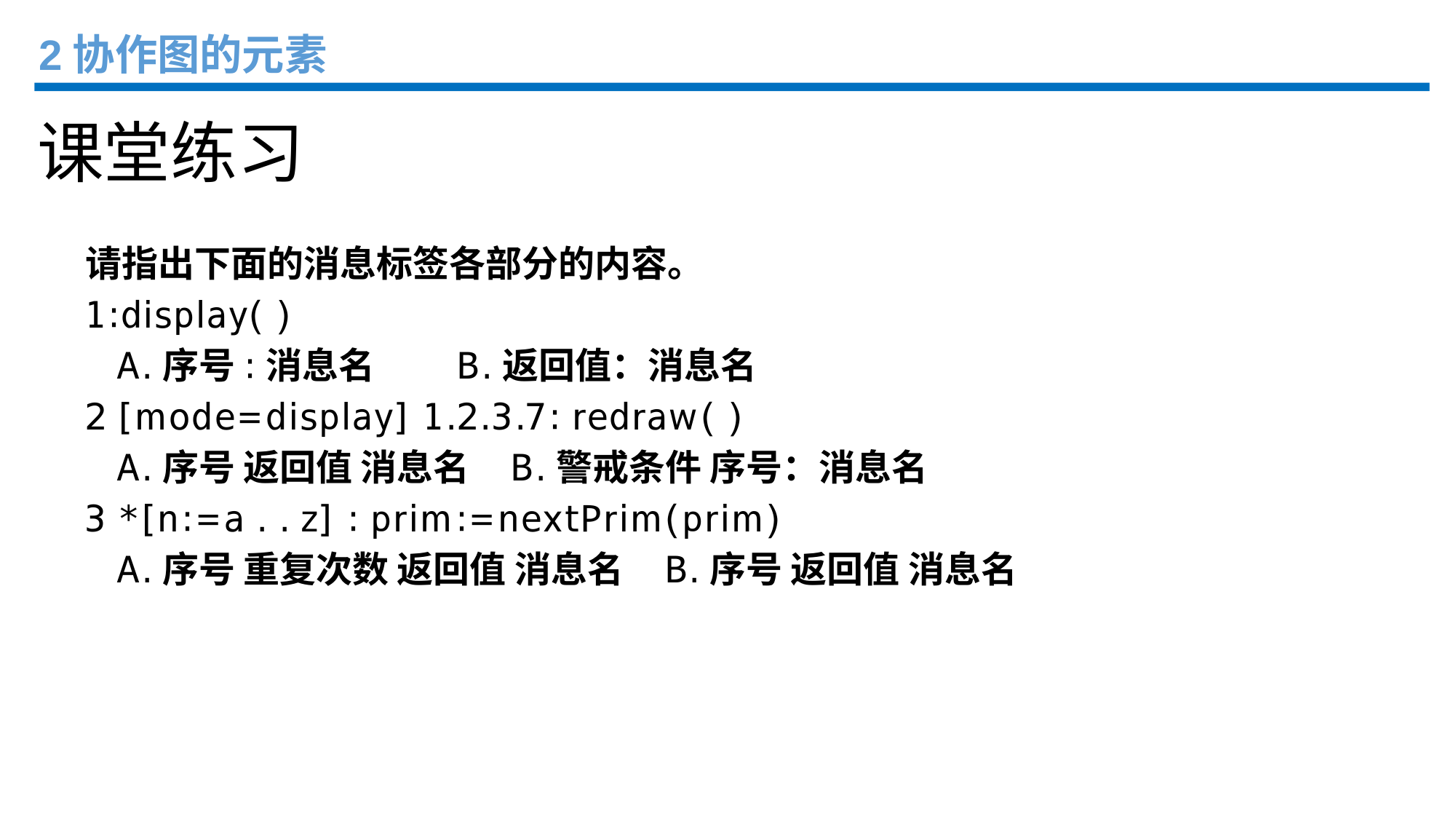

2协作图的元素
课堂练习
请指出下面的消息标签各部分的内容。
1:display( )
   A.序号:消息名         B.返回值：消息名
2 [mode=display] 1.2.3.7: redraw( )
   A.序号 返回值 消息名    B.警戒条件 序号：消息名
3 *[n:=a . . z] : prim:=nextPrim(prim)
   A.序号 重复次数 返回值 消息名    B.序号 返回值 消息名